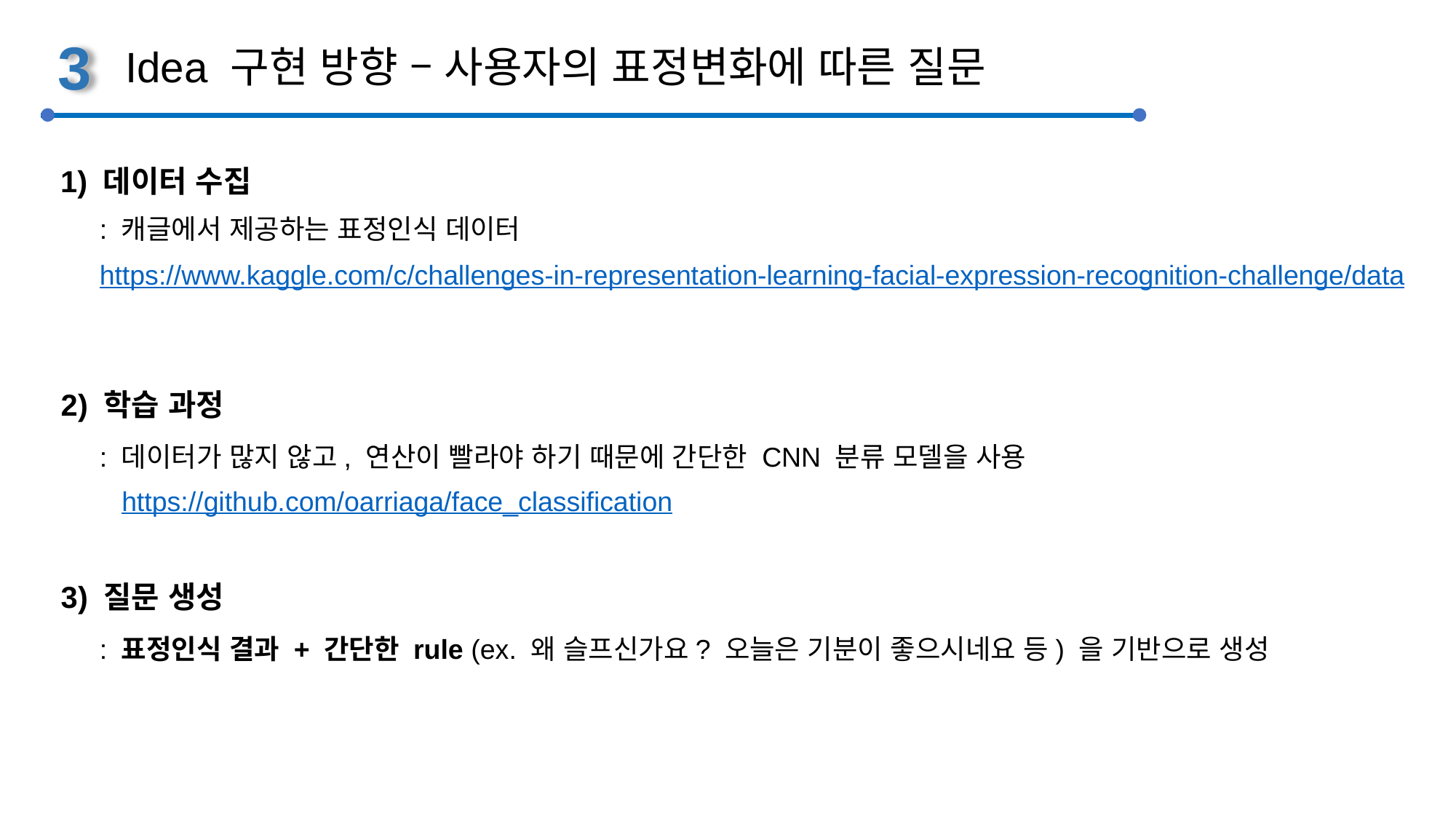

3
Idea 구현 방향 – 사용자의 표정변화에 따른 질문

1) 데이터 수집
: 캐글에서 제공하는 표정인식 데이터
https://www.kaggle.com/c/challenges-in-representation-learning-facial-expression-recognition-challenge/data

2) 학습 과정
: 데이터가 많지 않고, 연산이 빨라야 하기 때문에 간단한 CNN 분류 모델을 사용
https://github.com/oarriaga/face_classification

3) 질문 생성
: 표정인식 결과 + 간단한 rule (ex. 왜 슬프신가요? 오늘은 기분이 좋으시네요 등) 을 기반으로 생성